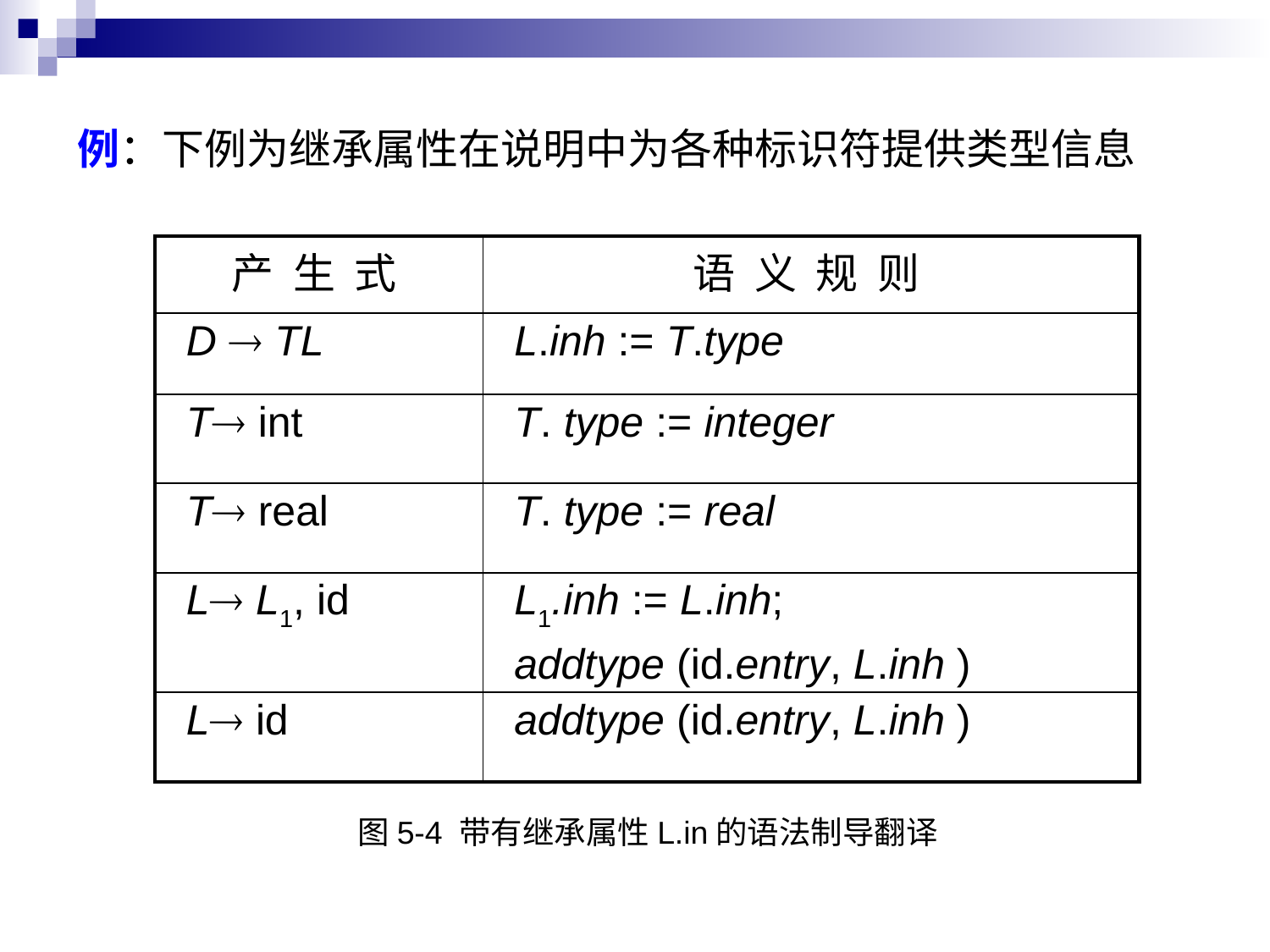

例：下例为继承属性在说明中为各种标识符提供类型信息
| 产 生 式 | 语 义 规 则 |
| --- | --- |
| D → TL | L.inh := T.type |
| T→ int | T. type := integer |
| T→ real | T. type := real |
| L→ L1, id | L1.inh := L.inh; addtype (id.entry, L.inh ) |
| L→ id | addtype (id.entry, L.inh ) |
图5-4 带有继承属性L.in的语法制导翻译
21